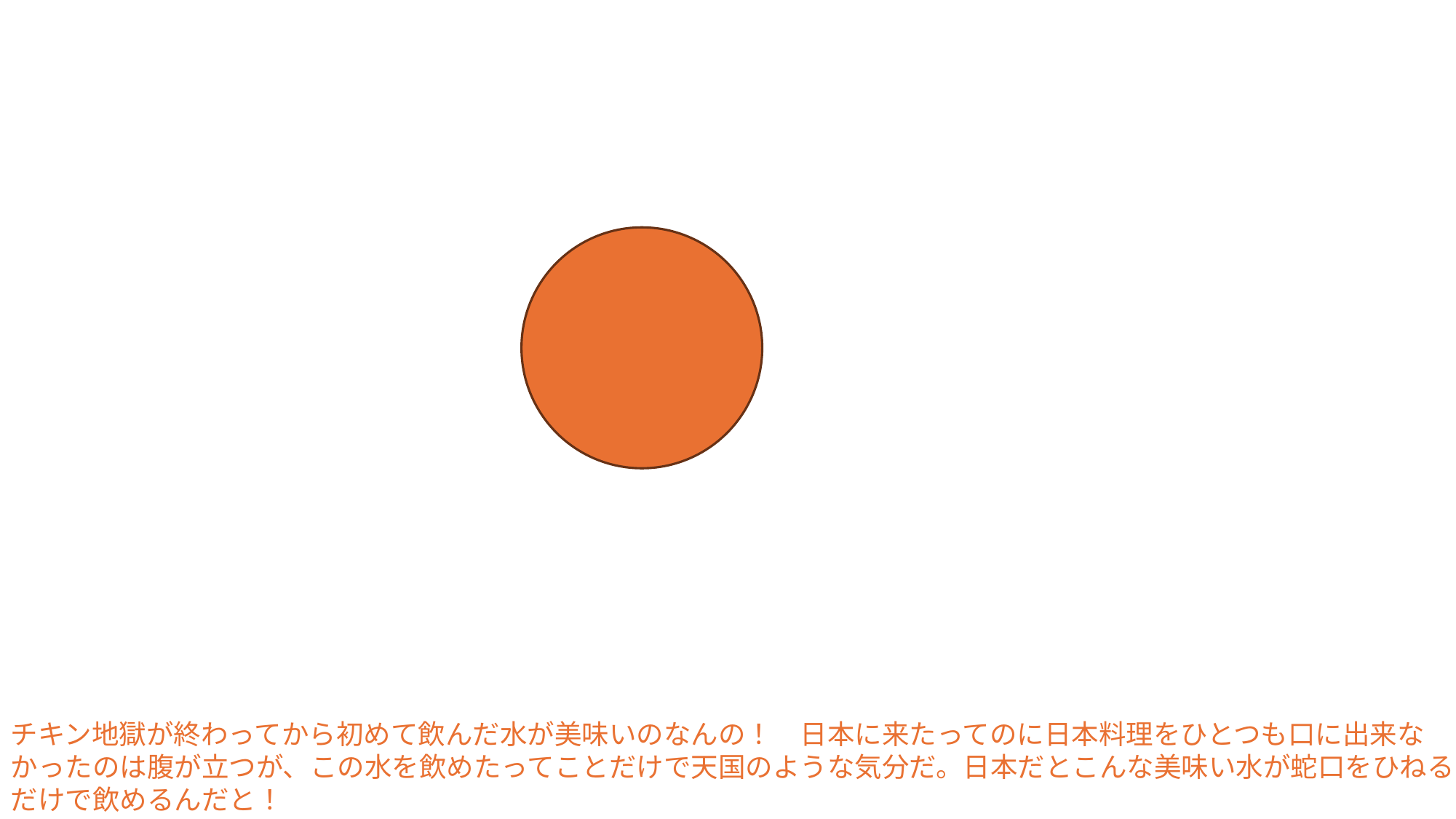

チキン地獄が終わってから初めて飲んだ水が美味いのなんの！　日本に来たってのに日本料理をひとつも口に出来なかったのは腹が立つが、この水を飲めたってことだけで天国のような気分だ。日本だとこんな美味い水が蛇口をひねるだけで飲めるんだと！